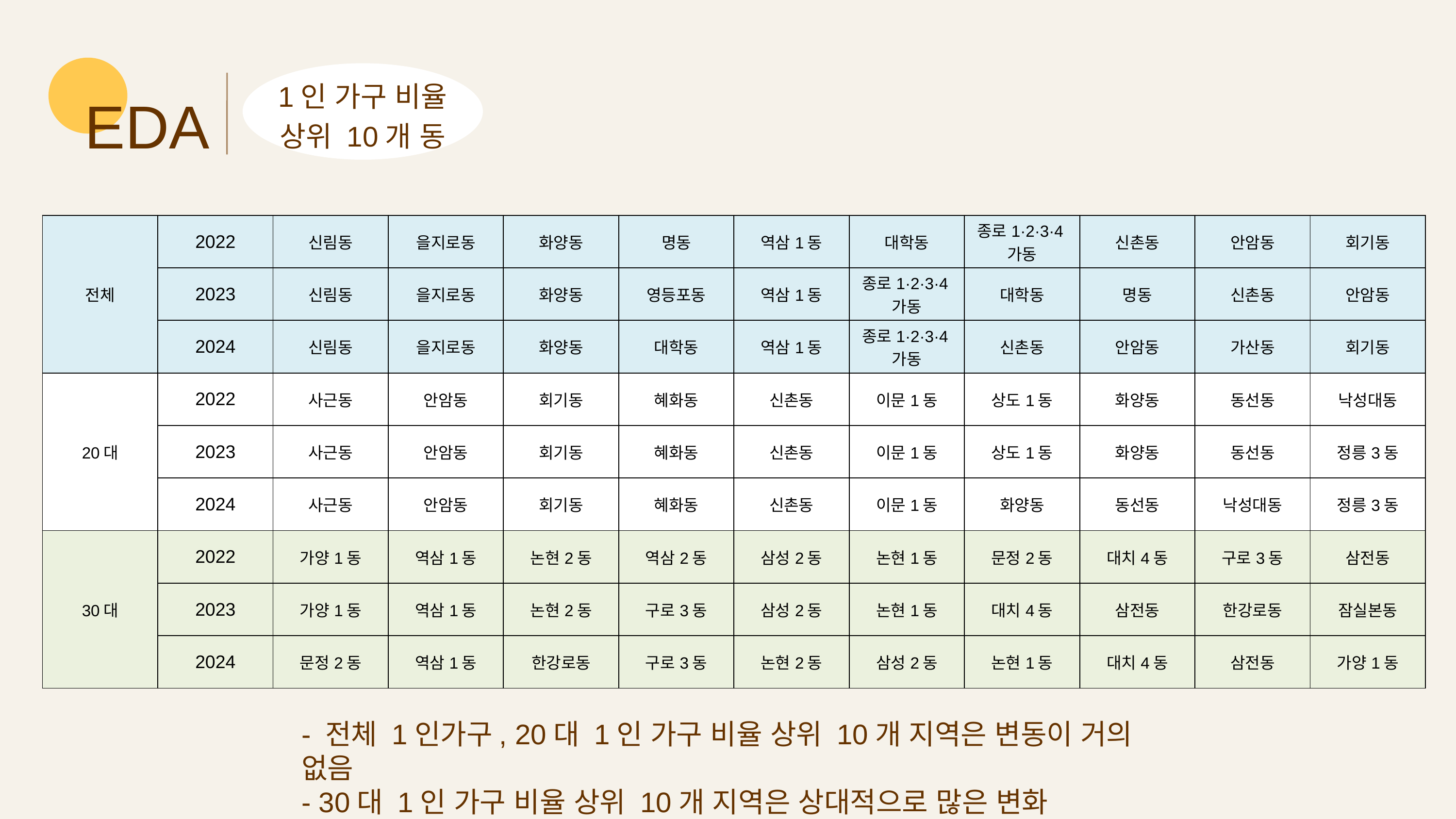

EDA

1인 가구 비율
상위 10개 동
| 전체 | 2022 | 신림동 | 을지로동 | 화양동 | 명동 | 역삼1동 | 대학동 | 종로1·2·3·4가동 | 신촌동 | 안암동 | 회기동 |
| --- | --- | --- | --- | --- | --- | --- | --- | --- | --- | --- | --- |
|  | 2023 | 신림동 | 을지로동 | 화양동 | 영등포동 | 역삼1동 | 종로1·2·3·4가동 | 대학동 | 명동 | 신촌동 | 안암동 |
|  | 2024 | 신림동 | 을지로동 | 화양동 | 대학동 | 역삼1동 | 종로1·2·3·4가동 | 신촌동 | 안암동 | 가산동 | 회기동 |
| 20대 | 2022 | 사근동 | 안암동 | 회기동 | 혜화동 | 신촌동 | 이문1동 | 상도1동 | 화양동 | 동선동 | 낙성대동 |
|  | 2023 | 사근동 | 안암동 | 회기동 | 혜화동 | 신촌동 | 이문1동 | 상도1동 | 화양동 | 동선동 | 정릉3동 |
|  | 2024 | 사근동 | 안암동 | 회기동 | 혜화동 | 신촌동 | 이문1동 | 화양동 | 동선동 | 낙성대동 | 정릉3동 |
| 30대 | 2022 | 가양1동 | 역삼1동 | 논현2동 | 역삼2동 | 삼성2동 | 논현1동 | 문정2동 | 대치4동 | 구로3동 | 삼전동 |
|  | 2023 | 가양1동 | 역삼1동 | 논현2동 | 구로3동 | 삼성2동 | 논현1동 | 대치4동 | 삼전동 | 한강로동 | 잠실본동 |
|  | 2024 | 문정2동 | 역삼1동 | 한강로동 | 구로3동 | 논현2동 | 삼성2동 | 논현1동 | 대치4동 | 삼전동 | 가양1동 |
- 전체 1인가구, 20대 1인 가구 비율 상위 10개 지역은 변동이 거의 없음
- 30대 1인 가구 비율 상위 10개 지역은 상대적으로 많은 변화